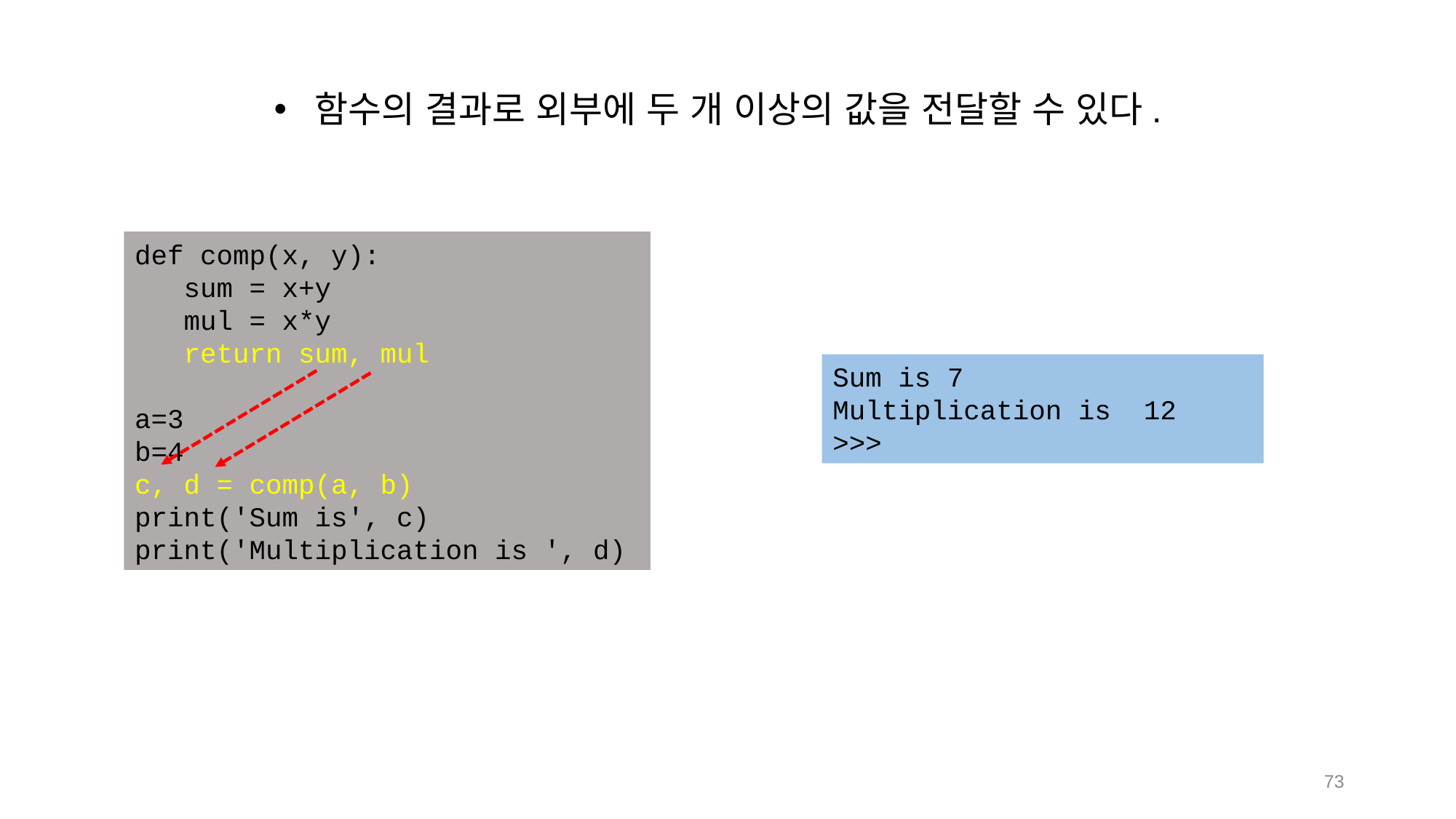

함수의 결과로 외부에 두 개 이상의 값을 전달할 수 있다.
def comp(x, y):
   sum = x+y
   mul = x*y
   return sum, mul

a=3
b=4
c, d = comp(a, b)
print('Sum is', c)
print('Multiplication is ', d)
Sum is 7
Multiplication is  12
>>>
73